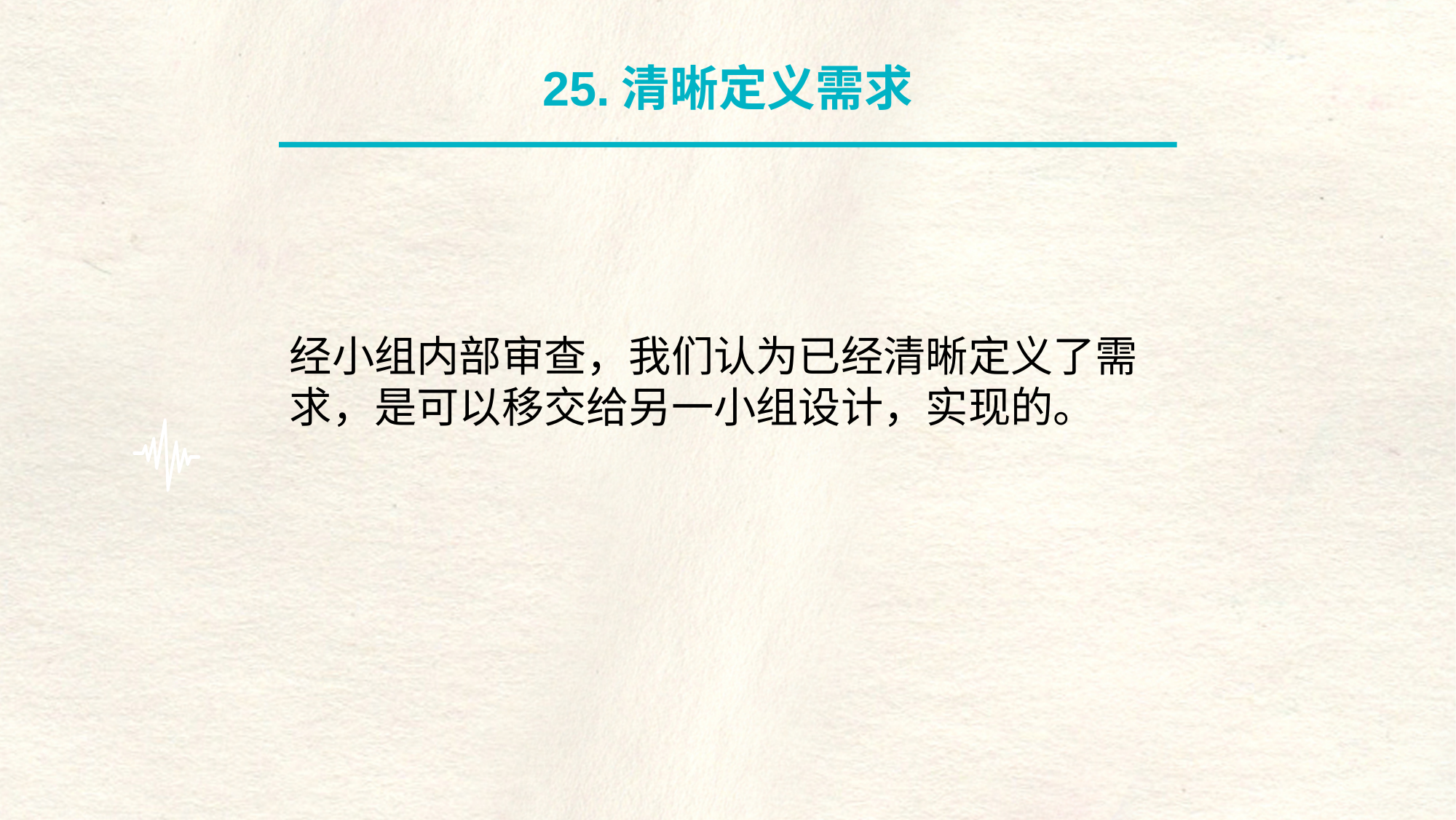

25.清晰定义需求

经小组内部审查，我们认为已经清晰定义了需求，是可以移交给另一小组设计，实现的。